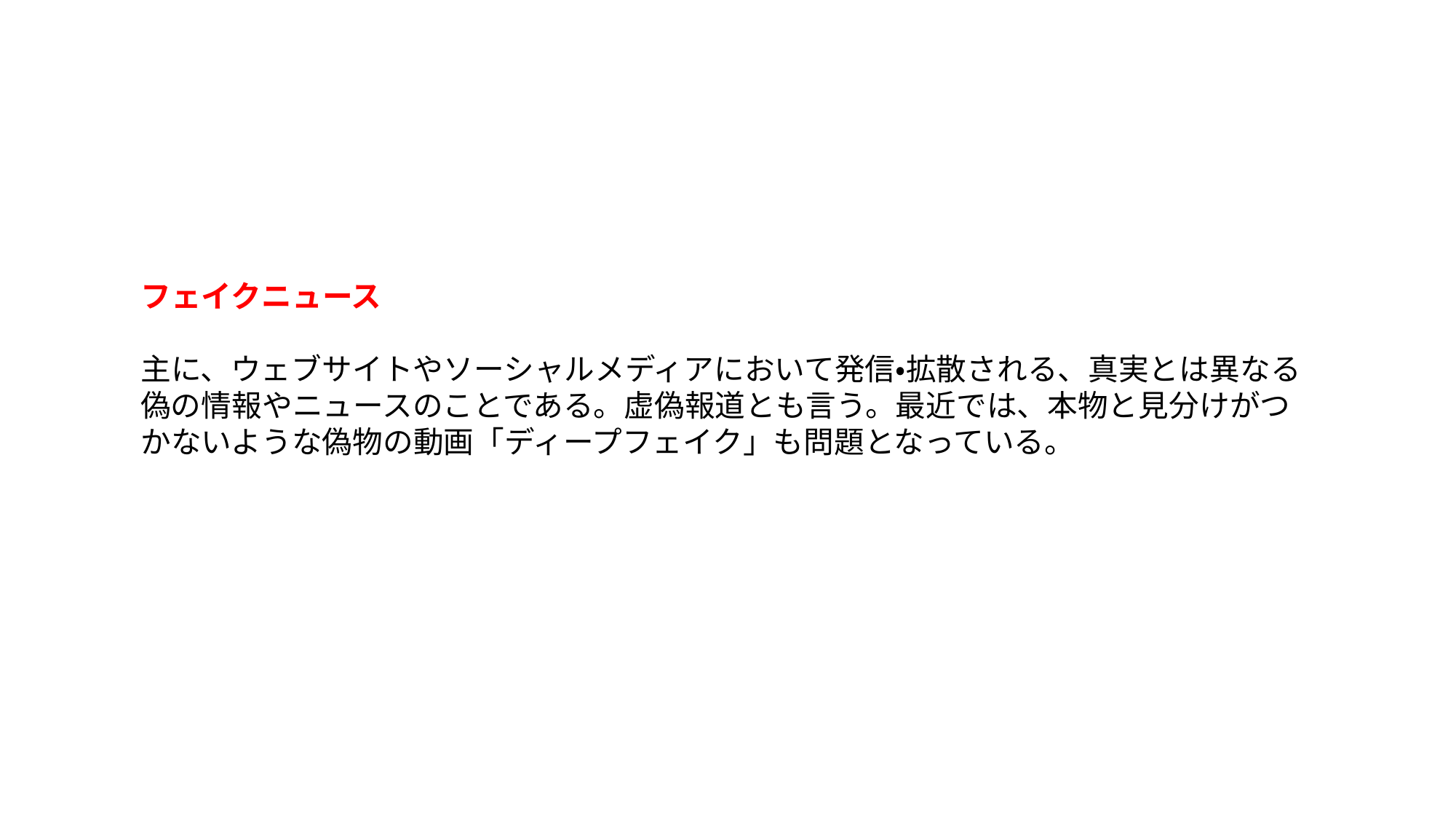

フェイクニュース

主に、ウェブサイトやソーシャルメディアにおいて発信・拡散される、真実とは異なる偽の情報やニュースのことである。虚偽報道とも言う。最近では、本物と見分けがつかないような偽物の動画「ディープフェイク」も問題となっている。